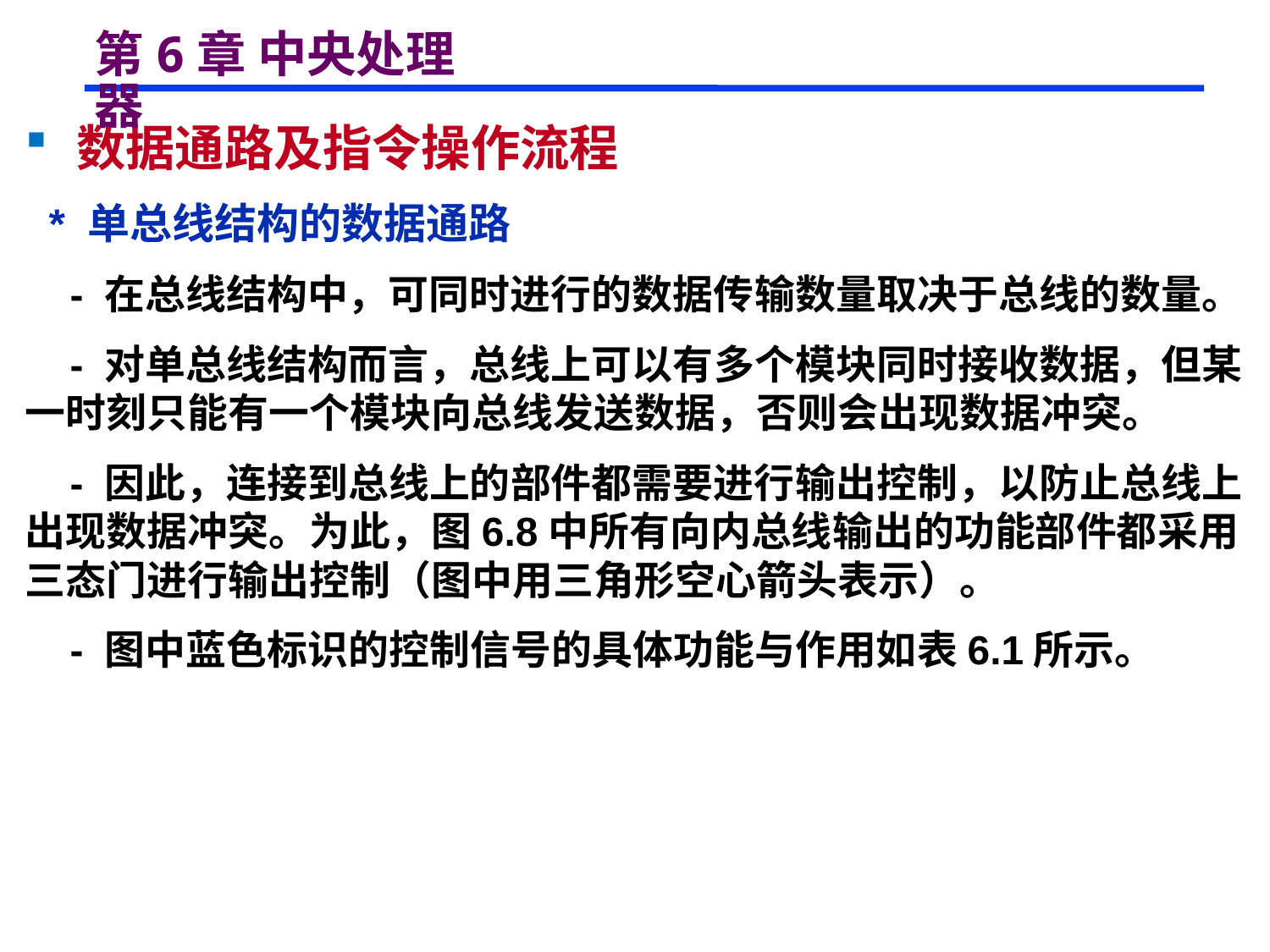

# 第6章 中央处理器
 数据通路及指令操作流程
  * 单总线结构的数据通路
    - 在总线结构中，可同时进行的数据传输数量取决于总线的数量。
    - 对单总线结构而言，总线上可以有多个模块同时接收数据，但某一时刻只能有一个模块向总线发送数据，否则会出现数据冲突。
    - 因此，连接到总线上的部件都需要进行输出控制，以防止总线上出现数据冲突。为此，图6.8中所有向内总线输出的功能部件都采用三态门进行输出控制（图中用三角形空心箭头表示）。
    - 图中蓝色标识的控制信号的具体功能与作用如表6.1所示。